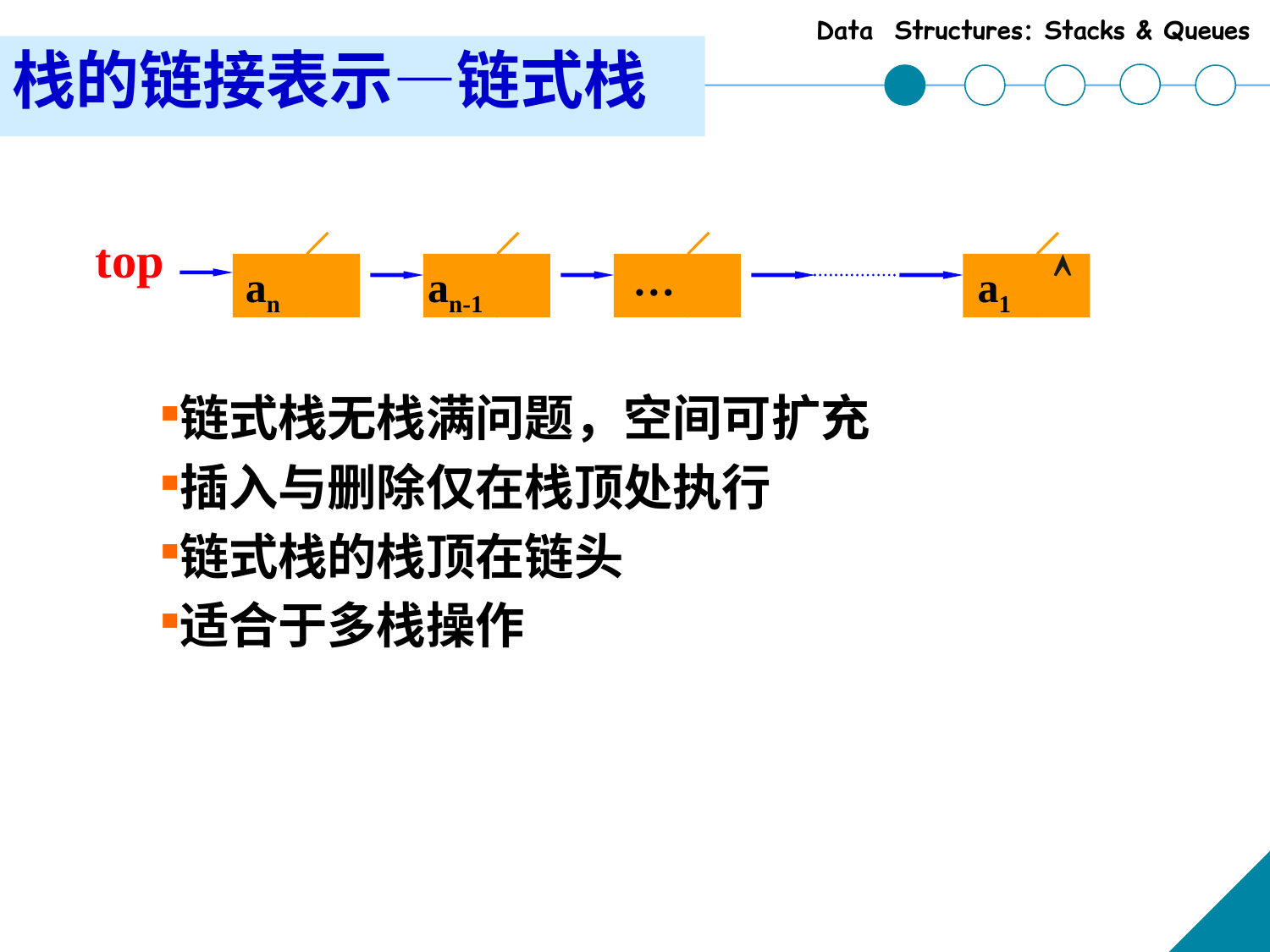

# 栈的链接表示—链式栈

top

∧
…

an

an-1

a1

链式栈无栈满问题，空间可扩充
插入与删除仅在栈顶处执行
链式栈的栈顶在链头
适合于多栈操作